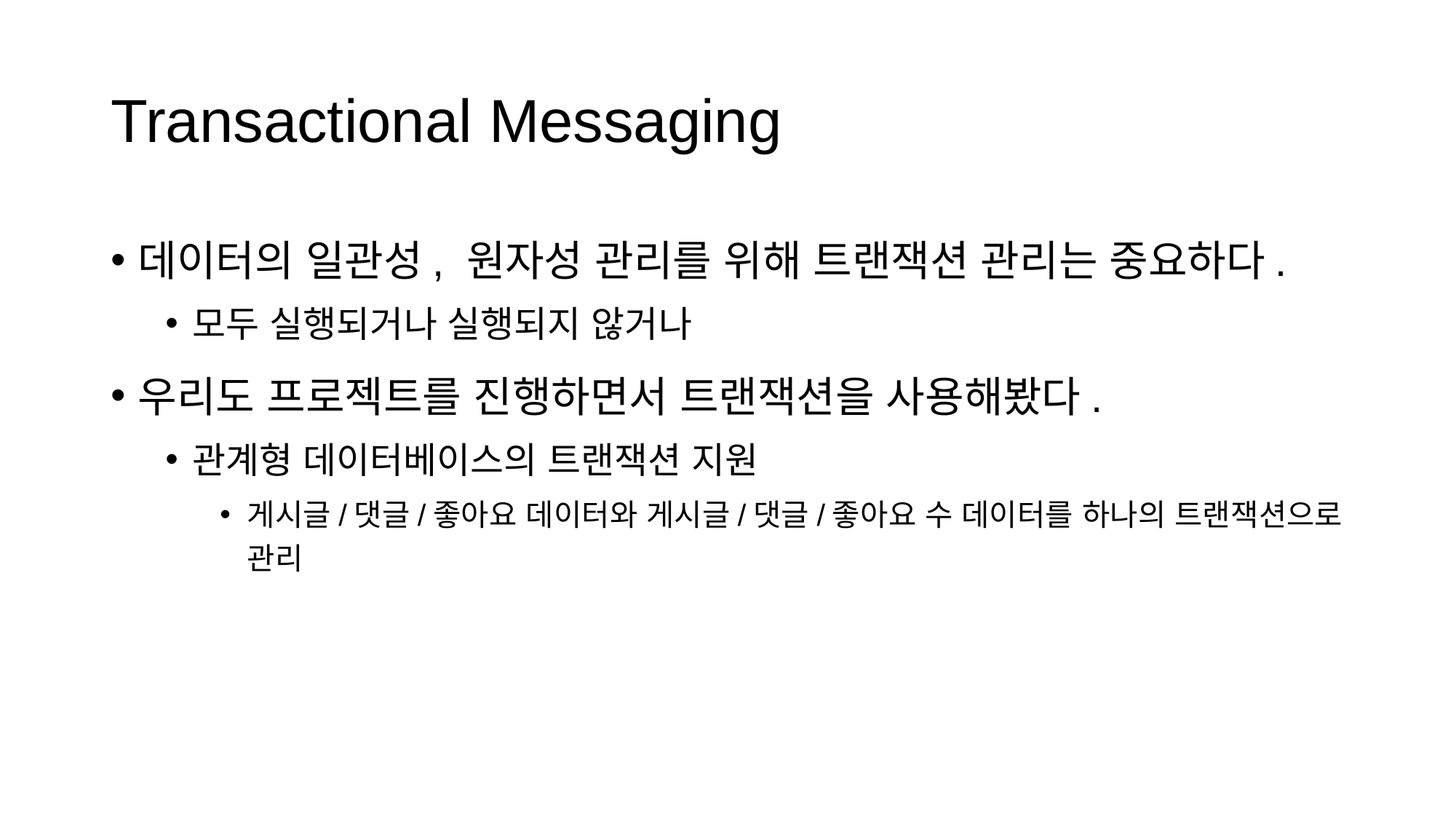

# Transactional Messaging
데이터의 일관성, 원자성 관리를 위해 트랜잭션 관리는 중요하다.
모두 실행되거나 실행되지 않거나
우리도 프로젝트를 진행하면서 트랜잭션을 사용해봤다.
관계형 데이터베이스의 트랜잭션 지원
게시글/댓글/좋아요 데이터와 게시글/댓글/좋아요 수 데이터를 하나의 트랜잭션으로 관리